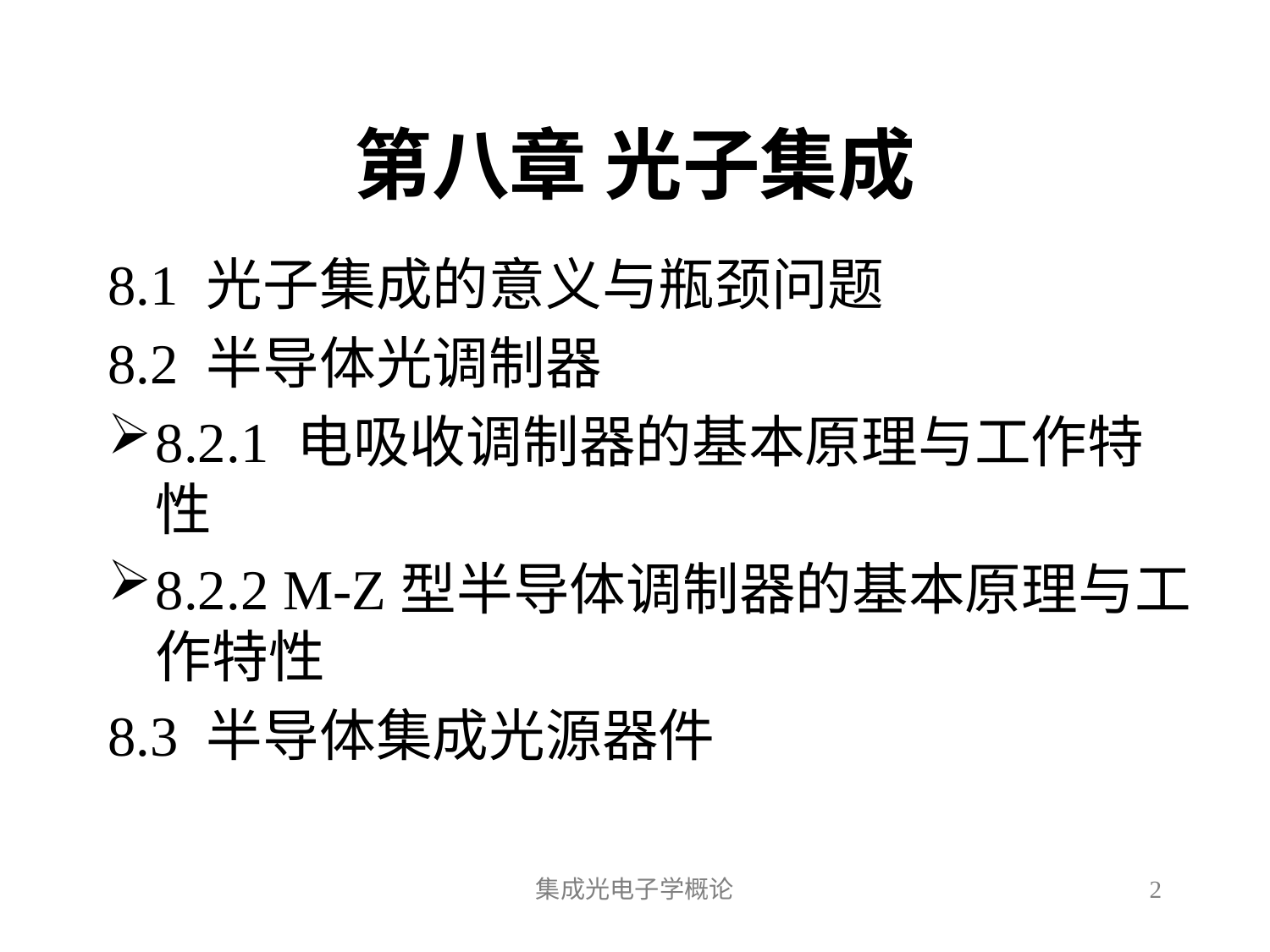

# 第八章 光子集成
8.1 光子集成的意义与瓶颈问题
8.2 半导体光调制器
8.2.1 电吸收调制器的基本原理与工作特性
8.2.2 M-Z型半导体调制器的基本原理与工作特性
8.3 半导体集成光源器件

集成光电子学概论
2